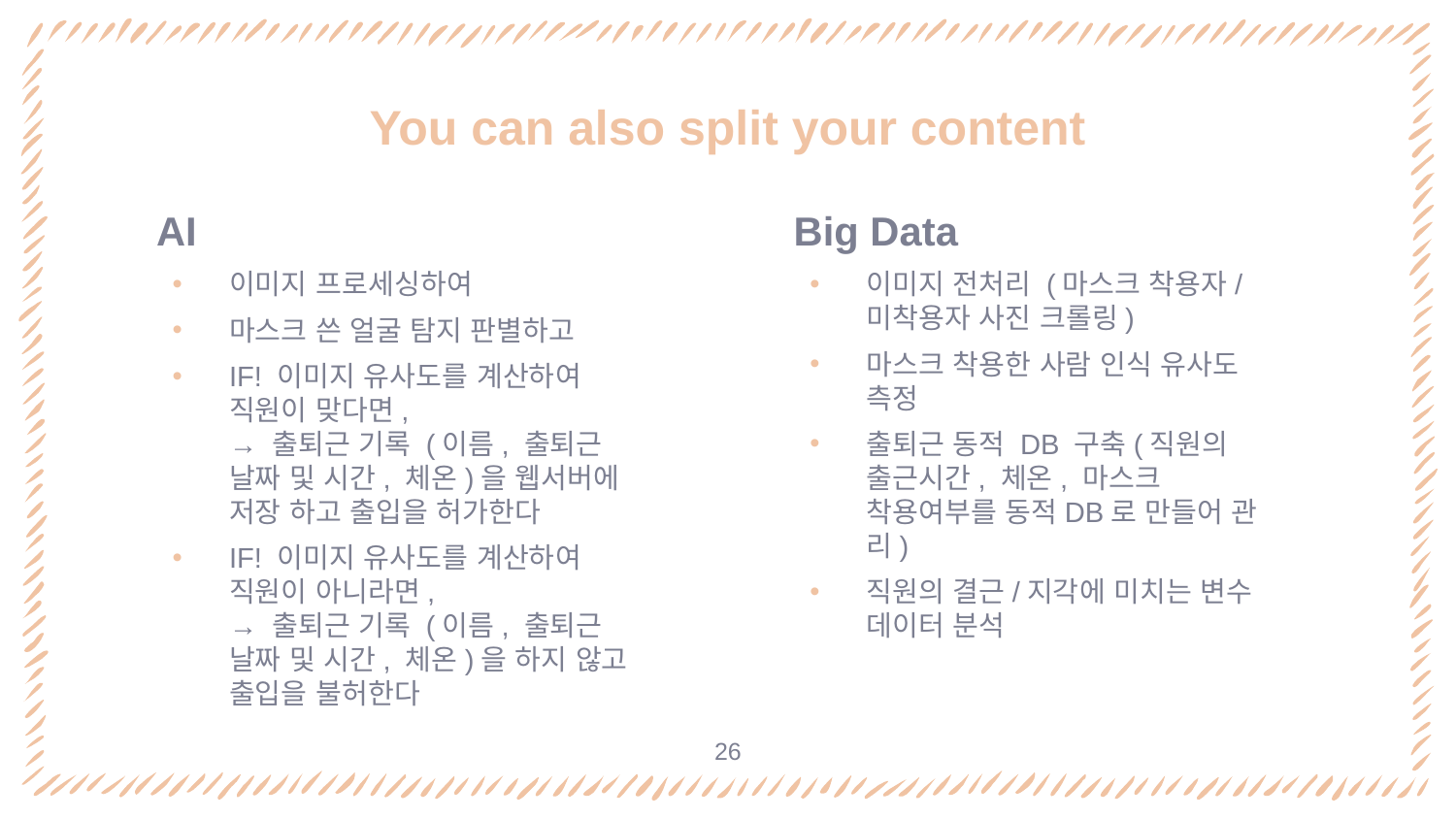

# You can also split your content
AI
이미지 프로세싱하여
마스크 쓴 얼굴 탐지 판별하고
IF! 이미지 유사도를 계산하여 직원이 맞다면,
→ 출퇴근 기록 (이름, 출퇴근 날짜 및 시간, 체온)을 웹서버에 저장 하고 출입을 허가한다
IF! 이미지 유사도를 계산하여 직원이 아니라면,
→ 출퇴근 기록 (이름, 출퇴근 날짜 및 시간, 체온)을 하지 않고 출입을 불허한다
Big Data
이미지 전처리 (마스크 착용자/미착용자 사진 크롤링)
마스크 착용한 사람 인식 유사도 측정
출퇴근 동적 DB 구축(직원의 출근시간, 체온, 마스크 착용여부를 동적DB로 만들어 관리)
직원의 결근/지각에 미치는 변수 데이터 분석
26